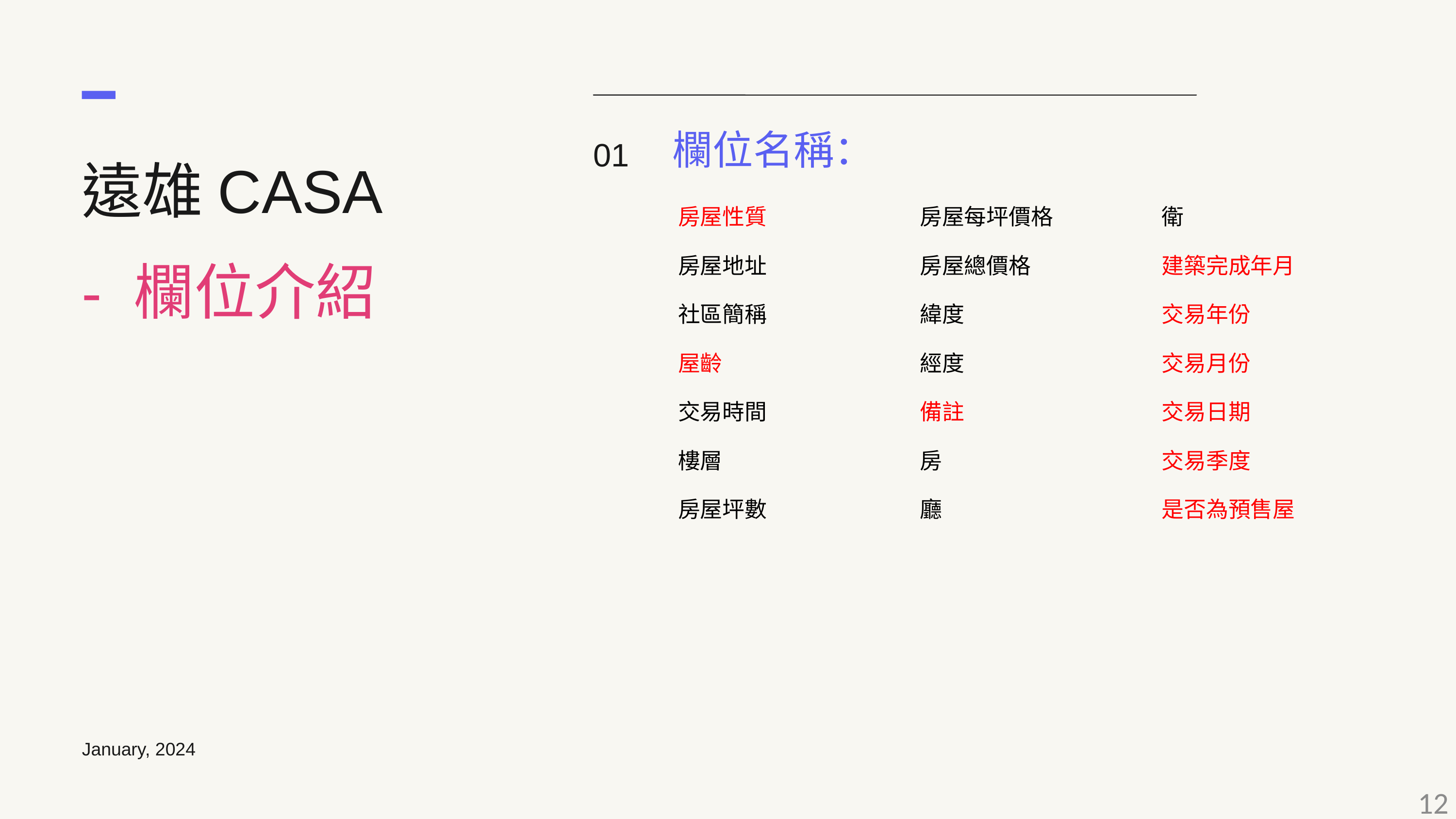

01
欄位名稱：
遠雄CASA
- 欄位介紹
| 房屋性質 | 房屋每坪價格 | 衛 |
| --- | --- | --- |
| 房屋地址 | 房屋總價格 | 建築完成年月 |
| 社區簡稱 | 緯度 | 交易年份 |
| 屋齡 | 經度 | 交易月份 |
| 交易時間 | 備註 | 交易日期 |
| 樓層 | 房 | 交易季度 |
| 房屋坪數 | 廳 | 是否為預售屋 |
January, 2024
12